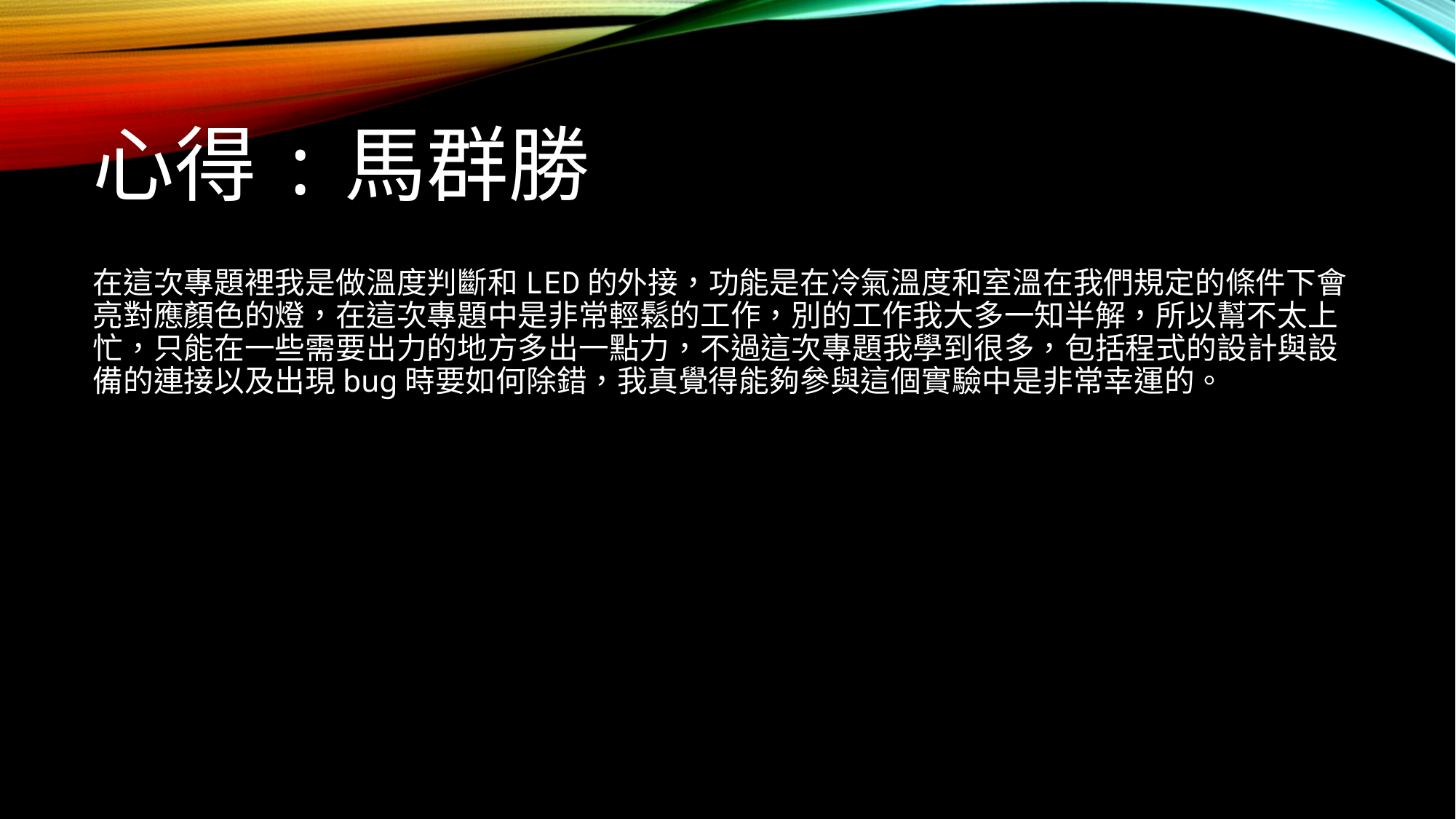

# 心得:馬群勝
在這次專題裡我是做溫度判斷和LED的外接，功能是在冷氣溫度和室溫在我們規定的條件下會亮對應顏色的燈，在這次專題中是非常輕鬆的工作，別的工作我大多一知半解，所以幫不太上忙，只能在一些需要出力的地方多出一點力，不過這次專題我學到很多，包括程式的設計與設備的連接以及出現bug時要如何除錯，我真覺得能夠參與這個實驗中是非常幸運的。